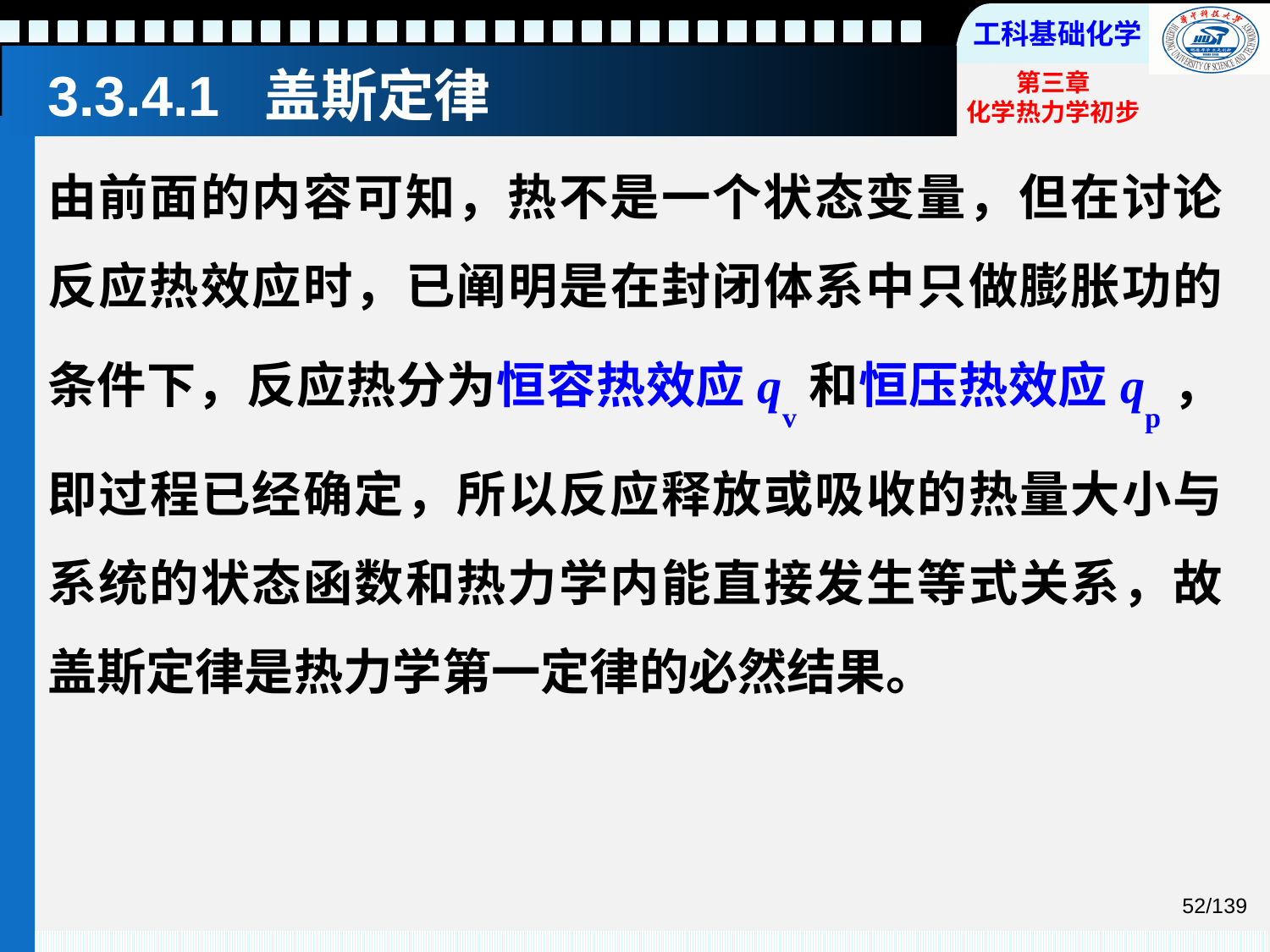

# 3.3.4.1  盖斯定律
由前面的内容可知，热不是一个状态变量，但在讨论反应热效应时，已阐明是在封闭体系中只做膨胀功的条件下，反应热分为恒容热效应qv和恒压热效应qp，即过程已经确定，所以反应释放或吸收的热量大小与系统的状态函数和热力学内能直接发生等式关系，故盖斯定律是热力学第一定律的必然结果。